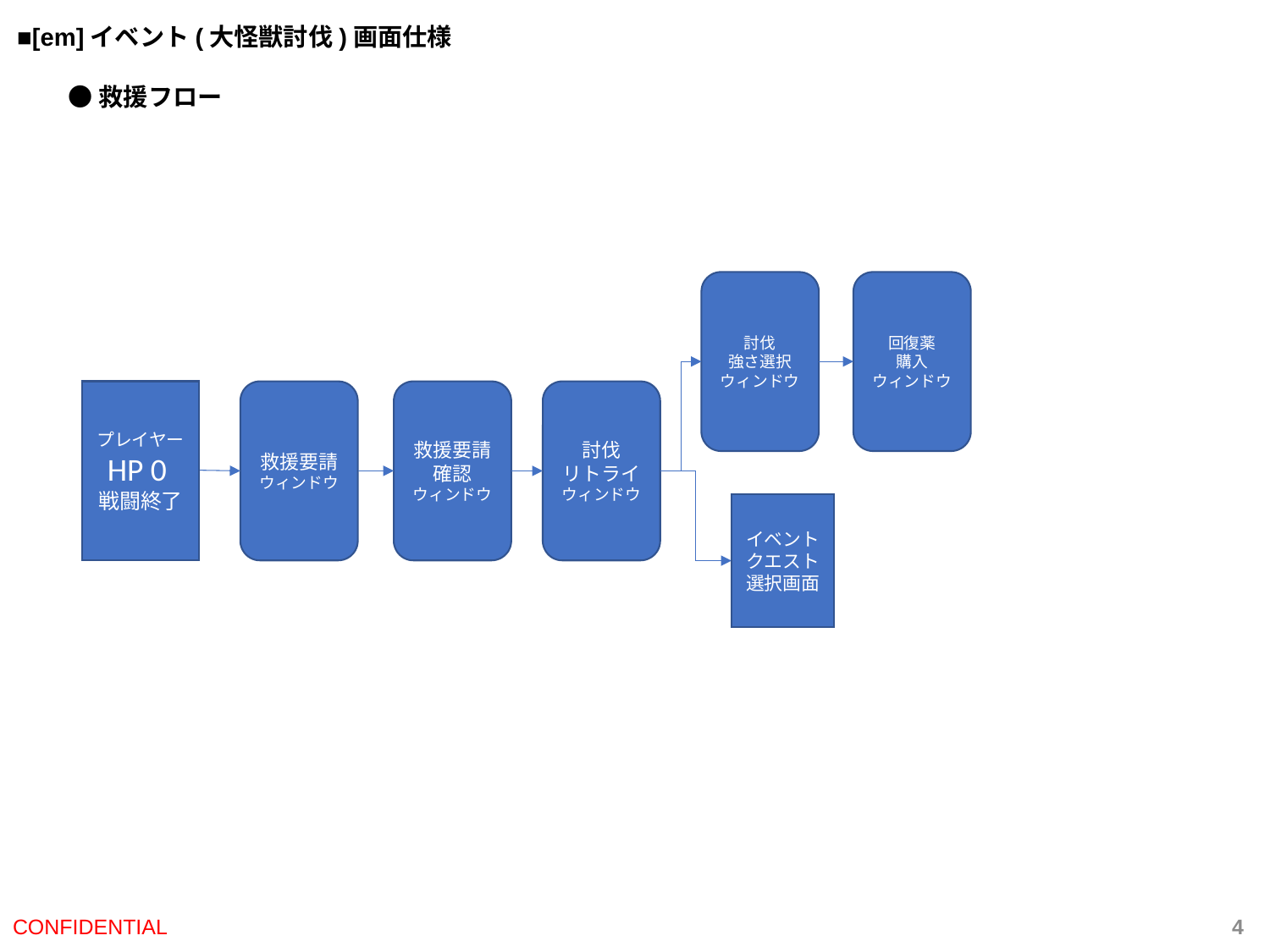

■[em]イベント(大怪獣討伐)画面仕様
●救援フロー
討伐
強さ選択
ウィンドウ
回復薬
購入
ウィンドウ

HP 0
戦闘終了
プレイヤー
HP 0
戦闘終了
救援要請
ウィンドウ
救援要請
確認
ウィンドウ
討伐
リトライウィンドウ
イベント
クエスト
選択画面
CONFIDENTIAL
4